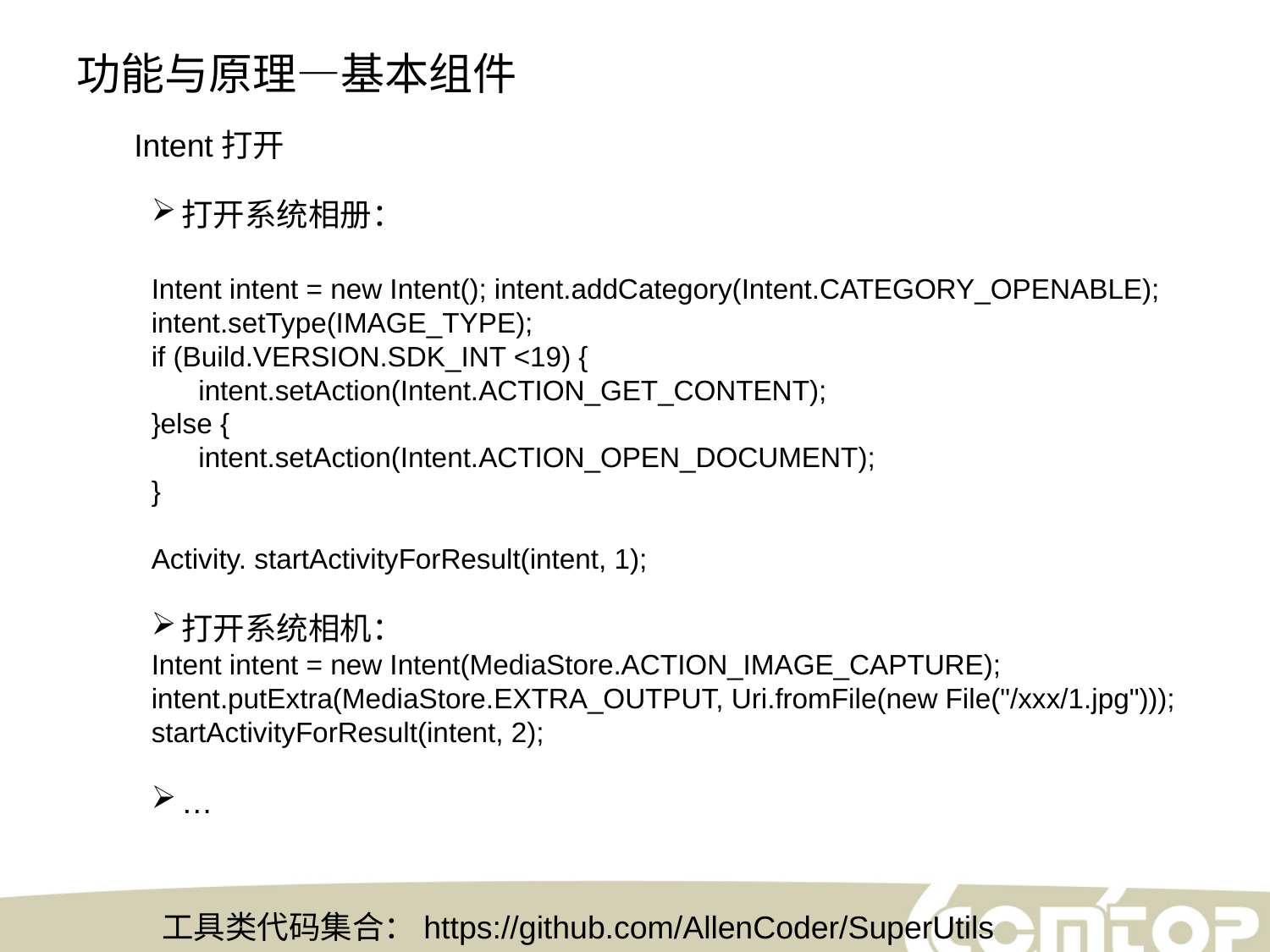

功能与原理—基本组件
Intent打开
打开系统相册：

Intent intent = new Intent(); intent.addCategory(Intent.CATEGORY_OPENABLE); intent.setType(IMAGE_TYPE);
if (Build.VERSION.SDK_INT <19) {
      intent.setAction(Intent.ACTION_GET_CONTENT);
}else {
      intent.setAction(Intent.ACTION_OPEN_DOCUMENT);
}

Activity. startActivityForResult(intent, 1);

打开系统相机：
Intent intent = new Intent(MediaStore.ACTION_IMAGE_CAPTURE);
intent.putExtra(MediaStore.EXTRA_OUTPUT, Uri.fromFile(new File("/xxx/1.jpg")));
startActivityForResult(intent, 2);

…

工具类代码集合：https://github.com/AllenCoder/SuperUtils